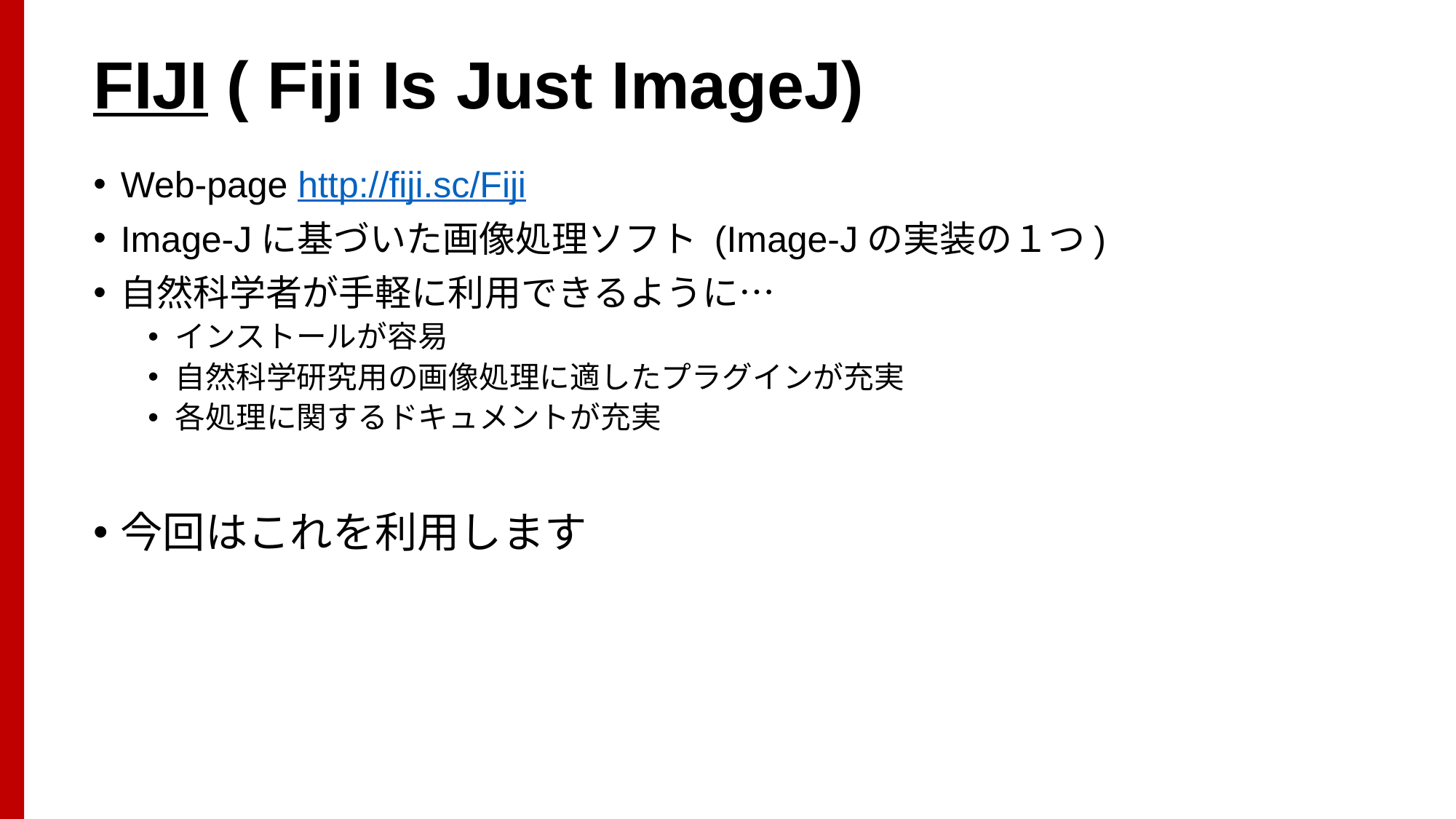

# FIJI ( Fiji Is Just ImageJ)
Web-page http://fiji.sc/Fiji
Image-Jに基づいた画像処理ソフト (Image-Jの実装の１つ)
自然科学者が手軽に利用できるように…
インストールが容易
自然科学研究用の画像処理に適したプラグインが充実
各処理に関するドキュメントが充実

今回はこれを利用します